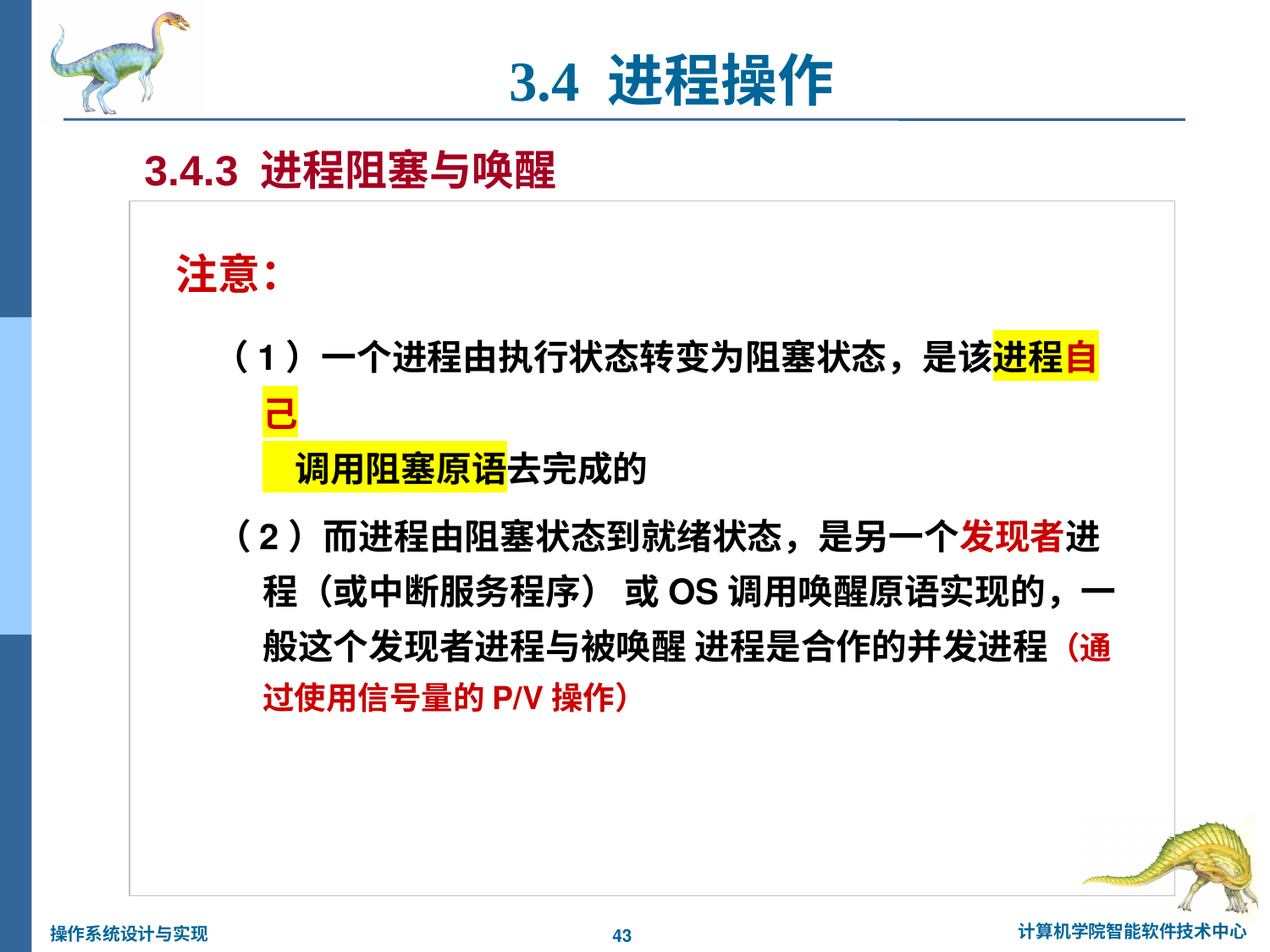

3.4 进程操作
3.4.3 进程阻塞与唤醒

注意：
   （1）一个进程由执行状态转变为阻塞状态，是该进程自己
    调用阻塞原语去完成的
    （2）而进程由阻塞状态到就绪状态，是另一个发现者进程（或中断服务程序） 或OS调用唤醒原语实现的，一般这个发现者进程与被唤醒 进程是合作的并发进程（通过使用信号量的P/V操作）